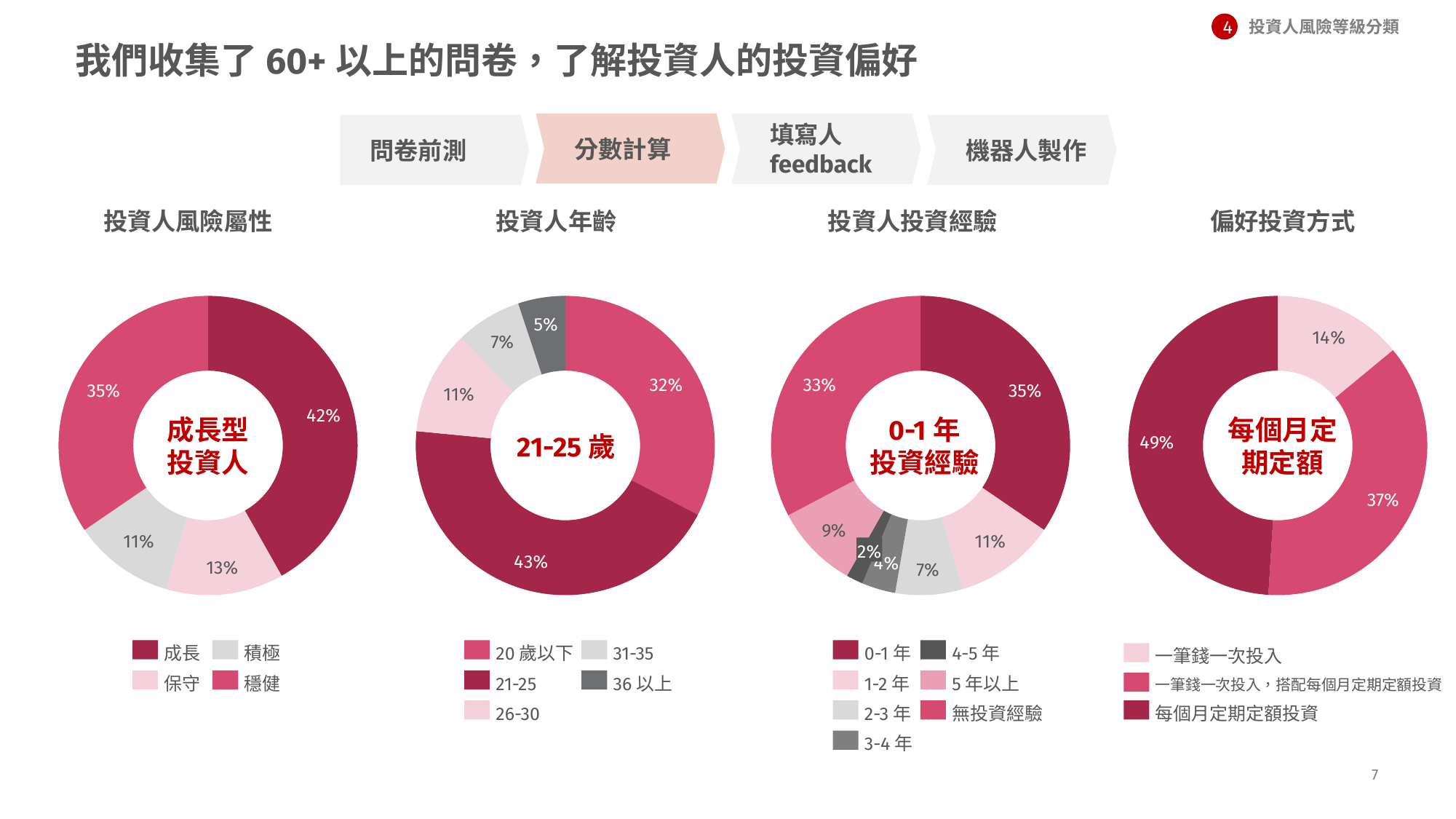

投資人風險等級分類
4
# 我們收集了60+以上的問卷，了解投資人的投資偏好
分數計算
填寫人feedback
問卷前測
機器人製作
投資人風險屬性
投資人年齡
投資人投資經驗
偏好投資方式

### Chart

| Category |  |
|---|---|

### Chart

| Category |  |
|---|---|

### Chart

| Category |  |
|---|---|

### Chart

| Category |  |
|---|---|
成長型
投資人
21-25歲
0-1年
投資經驗
每個月定期定額
2%
成長
積極
20歲以下
31-35
0-1年
4-5年

一筆錢一次投入

保守
穩健
21-25
36以上
1-2年
5年以上

一筆錢一次投入，搭配每個月定期定額投資
26-30
2-3年
無投資經驗
每個月定期定額投資

3-4年